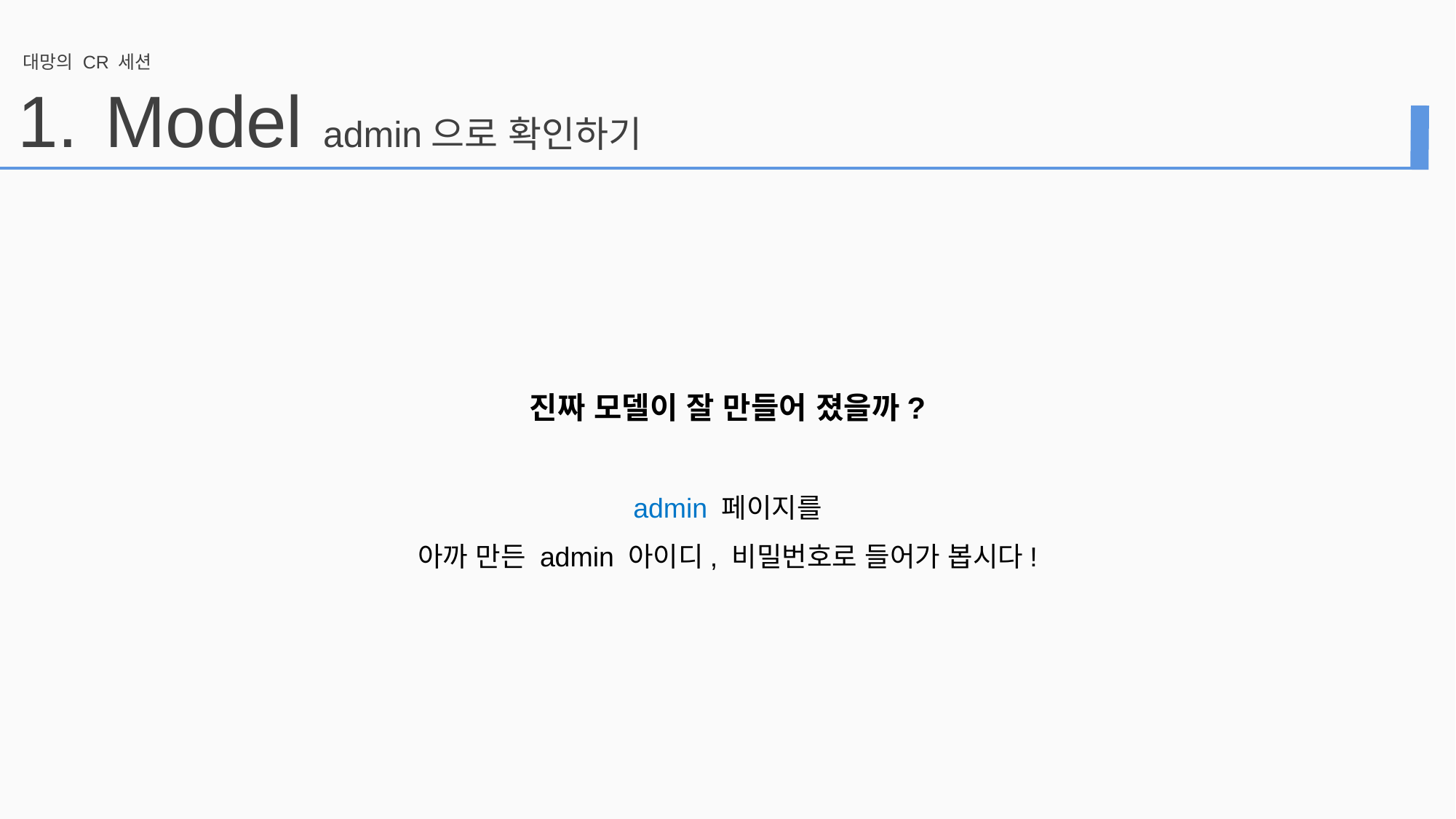

대망의 CR 세션
1.
Model admin으로 확인하기
진짜 모델이 잘 만들어 졌을까?

admin 페이지를
아까 만든 admin 아이디, 비밀번호로 들어가 봅시다!